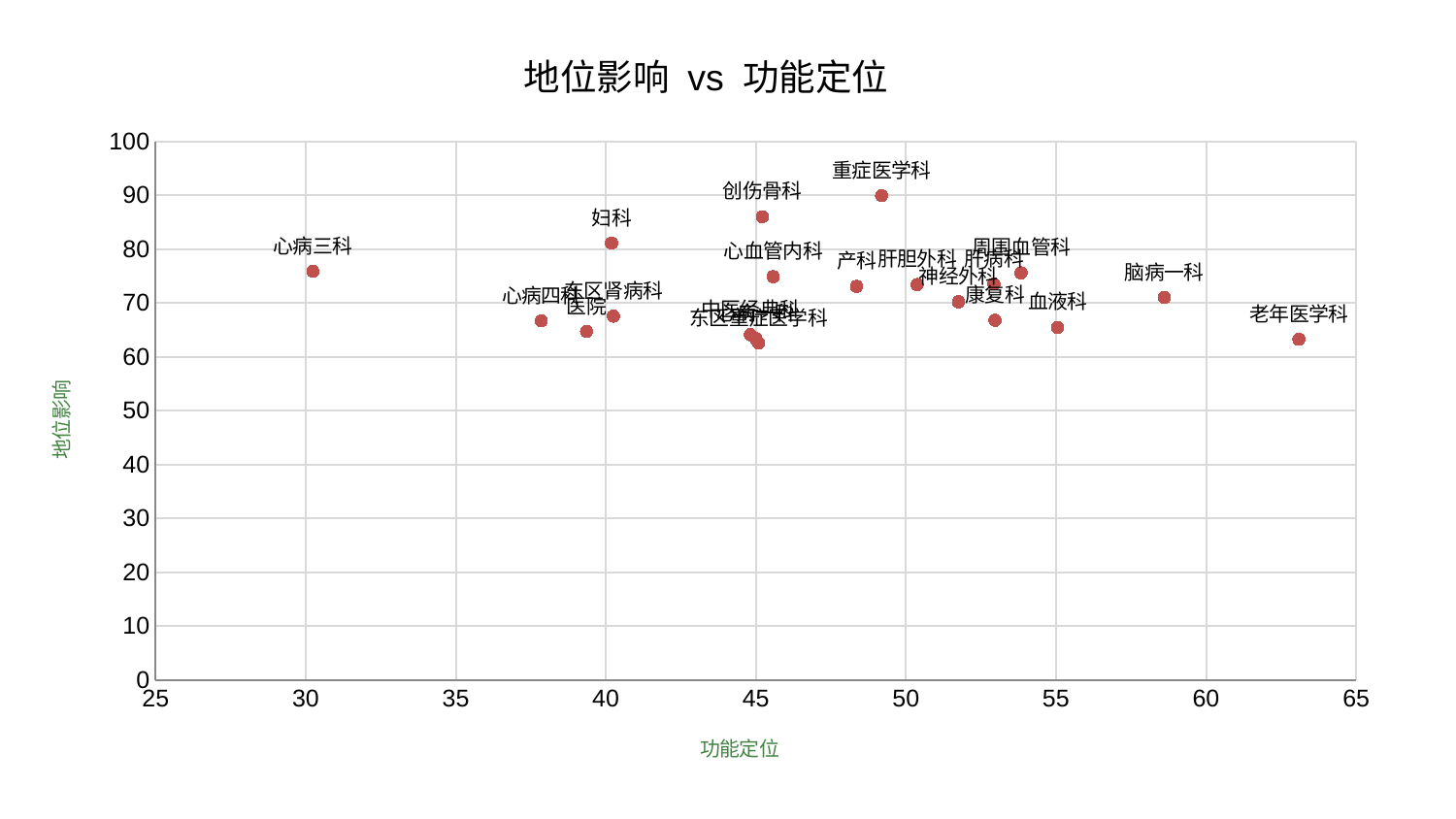

### Chart: 地位影响 vs 功能定位

| Category | 地位影响 |
|---|---|
269